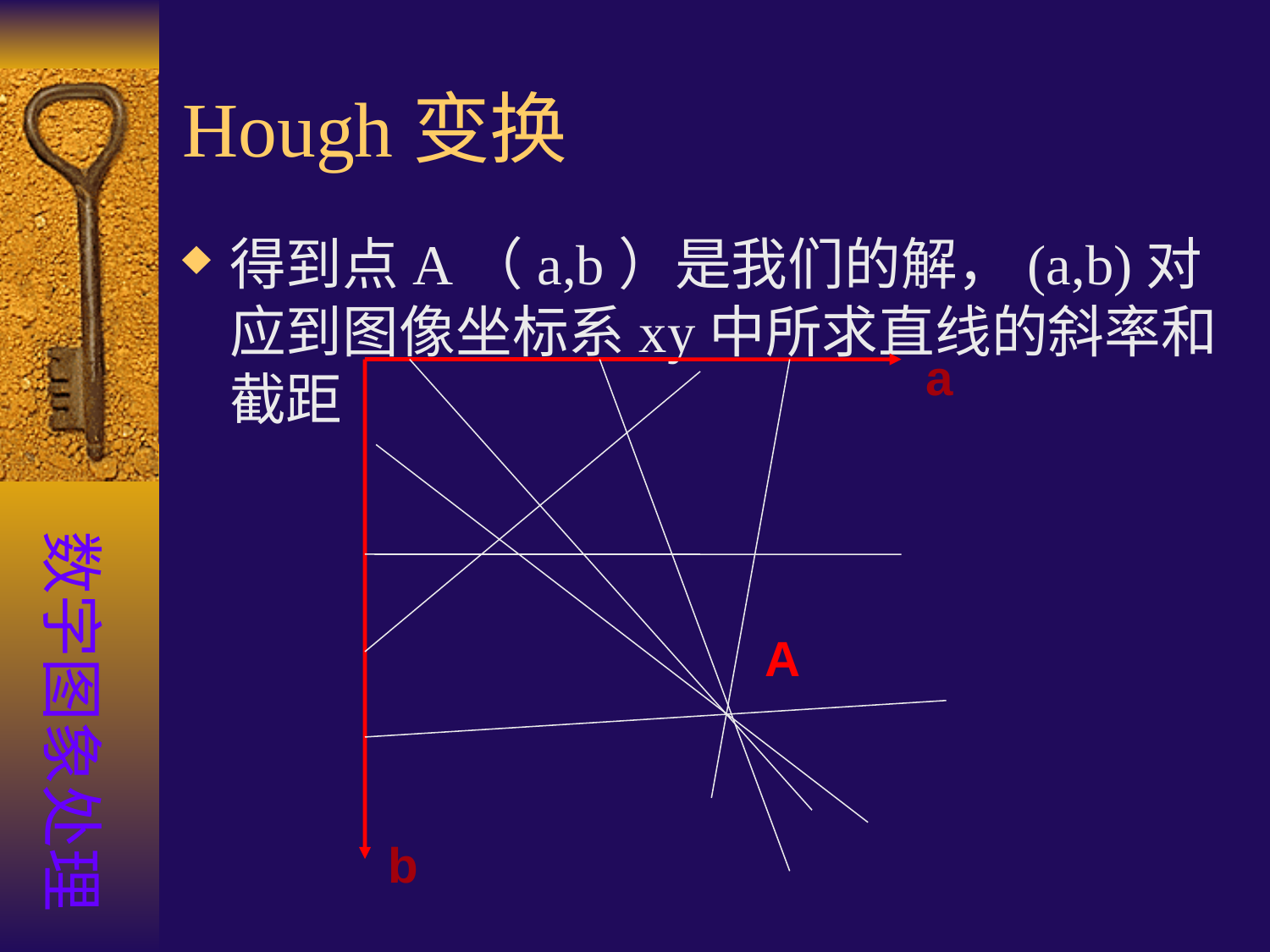

# Hough变换
得到点A（a,b）是我们的解，(a,b)对应到图像坐标系xy中所求直线的斜率和截距
a

A

b
数字图象处理